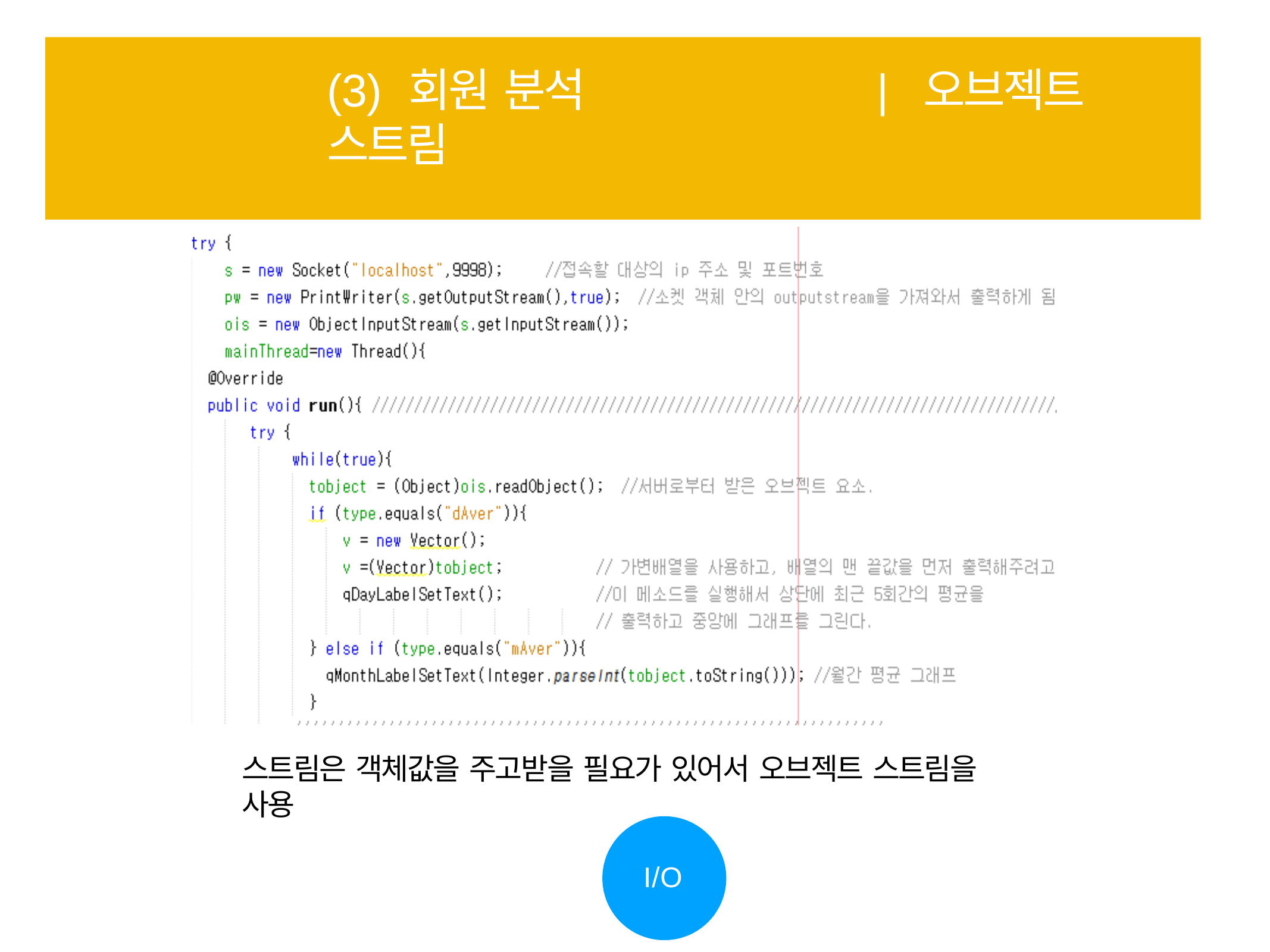

# (3) 회원 분석	| 오브젝트 스트림

스트림은 객체값을 주고받을 필요가 있어서 오브젝트 스트림을 사용

I/O